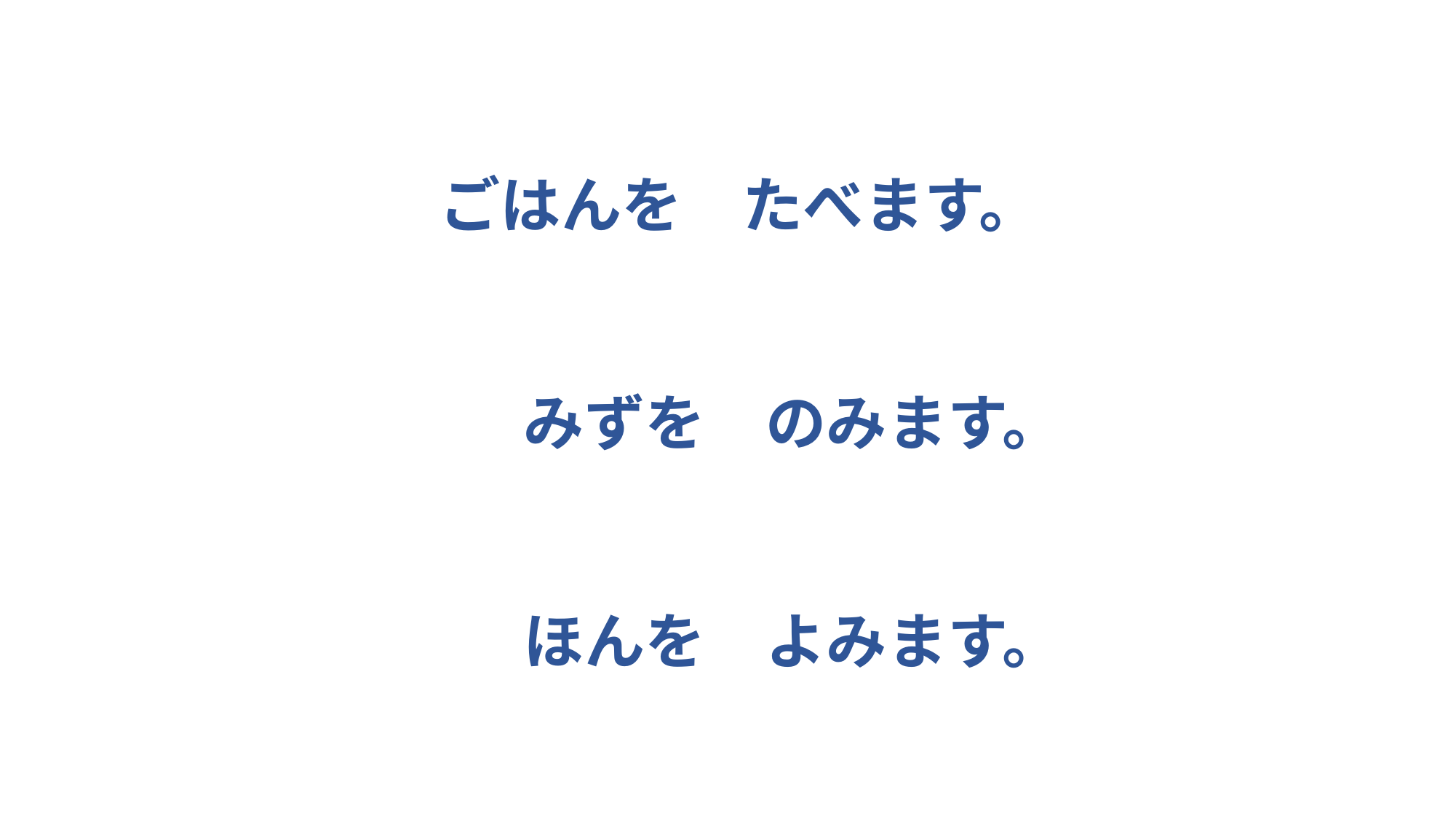

ごはんを　たべます。　　　　　　　
　　　　　　　みずを　のみます。　　　　　　　
　　　　　　　ほんを　よみます。　　　　　　
　　　　　　テレビを　みます。　　　　　
　　　　　おんがくを　ききます。